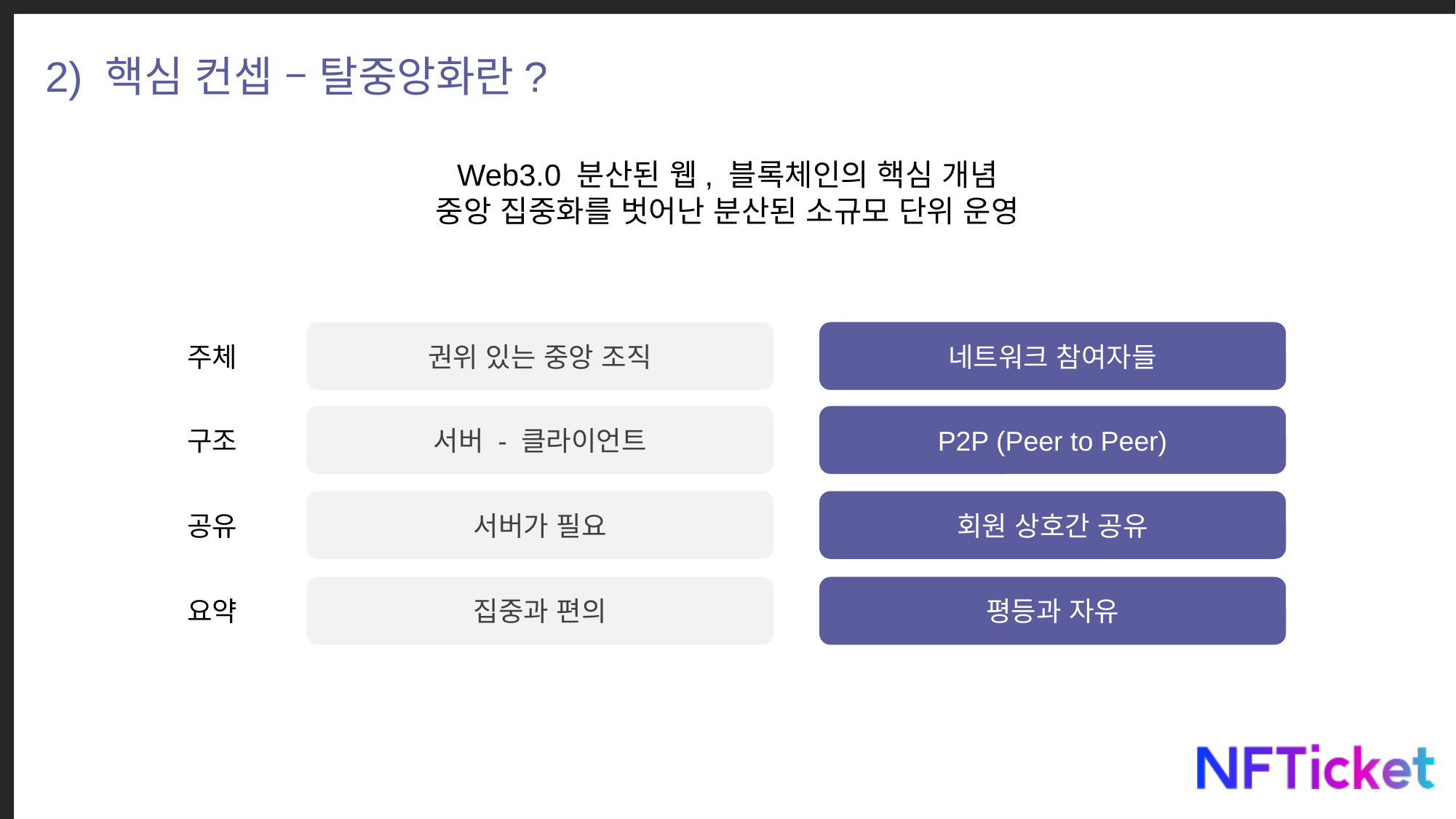

2) 핵심 컨셉 – 탈중앙화란?
Web3.0 분산된 웹, 블록체인의 핵심 개념
중앙 집중화를 벗어난 분산된 소규모 단위 운영
주체
권위 있는 중앙 조직
네트워크 참여자들
구조
서버 - 클라이언트
P2P (Peer to Peer)
공유
서버가 필요
회원 상호간 공유
요약
집중과 편의
평등과 자유